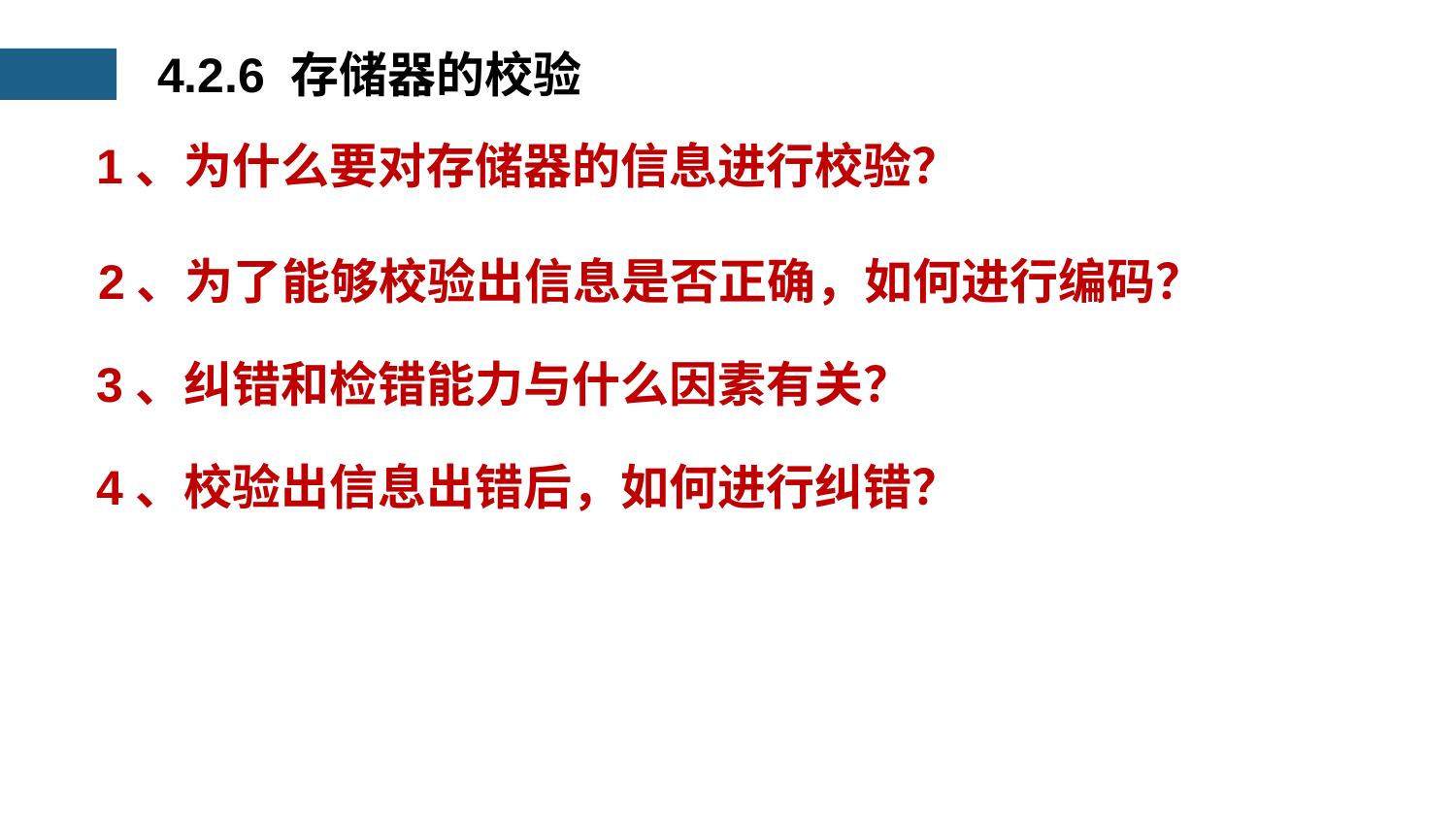

4.2.6 存储器的校验
1、为什么要对存储器的信息进行校验？
2、为了能够校验出信息是否正确，如何进行编码？
3、纠错和检错能力与什么因素有关？
4、校验出信息出错后，如何进行纠错？